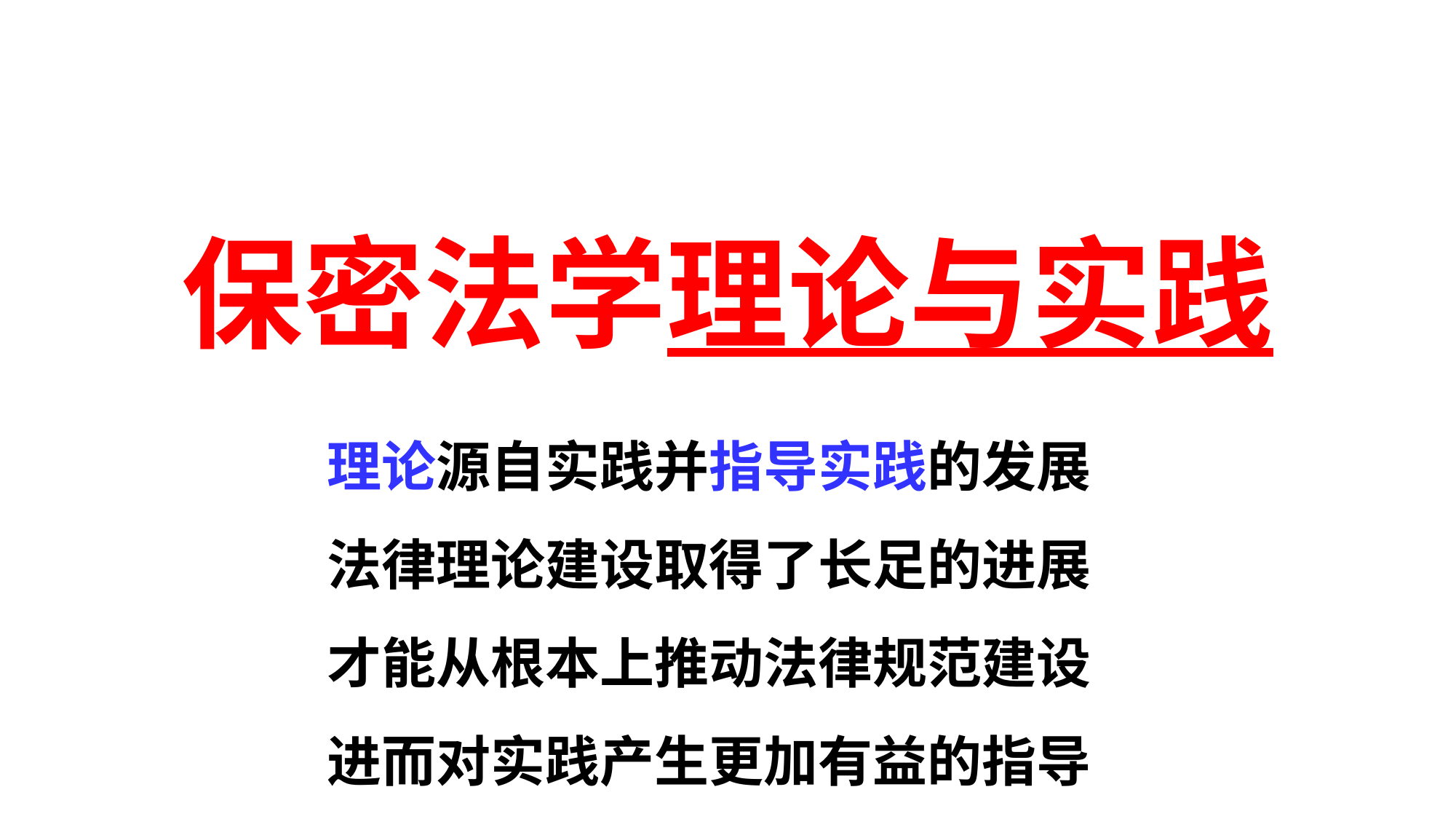

# 保密法学理论与实践
理论源自实践并指导实践的发展
法律理论建设取得了长足的进展
才能从根本上推动法律规范建设
进而对实践产生更加有益的指导